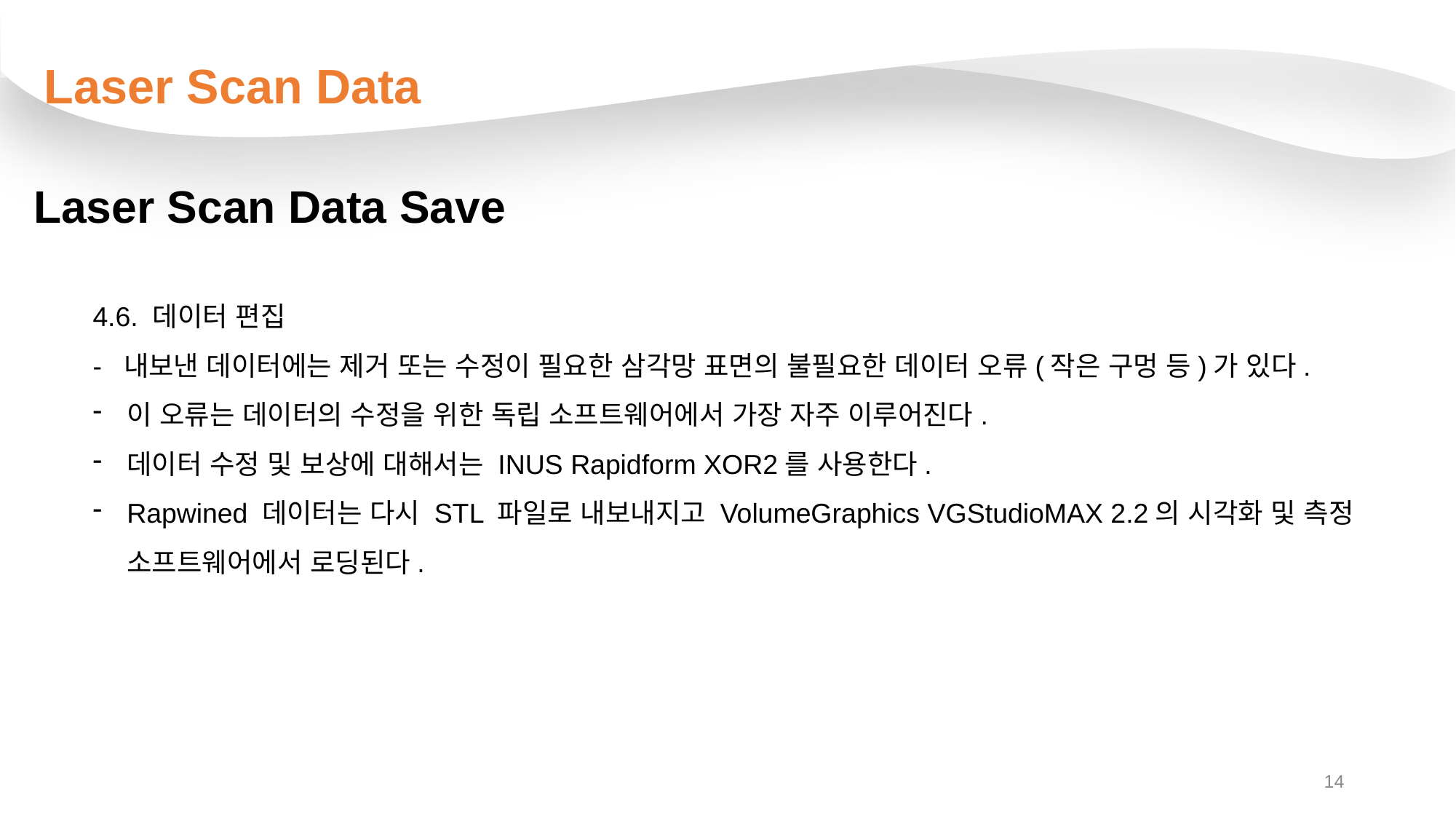

Laser Scan Data

Laser Scan Data Save
4.6. 데이터 편집
-  내보낸 데이터에는 제거 또는 수정이 필요한 삼각망 표면의 불필요한 데이터 오류(작은 구멍 등)가 있다.
이 오류는 데이터의 수정을 위한 독립 소프트웨어에서 가장 자주 이루어진다.
데이터 수정 및 보상에 대해서는 INUS Rapidform XOR2를 사용한다.
Rapwined 데이터는 다시 STL 파일로 내보내지고 VolumeGraphics VGStudioMAX 2.2의 시각화 및 측정 소프트웨어에서 로딩된다.
14